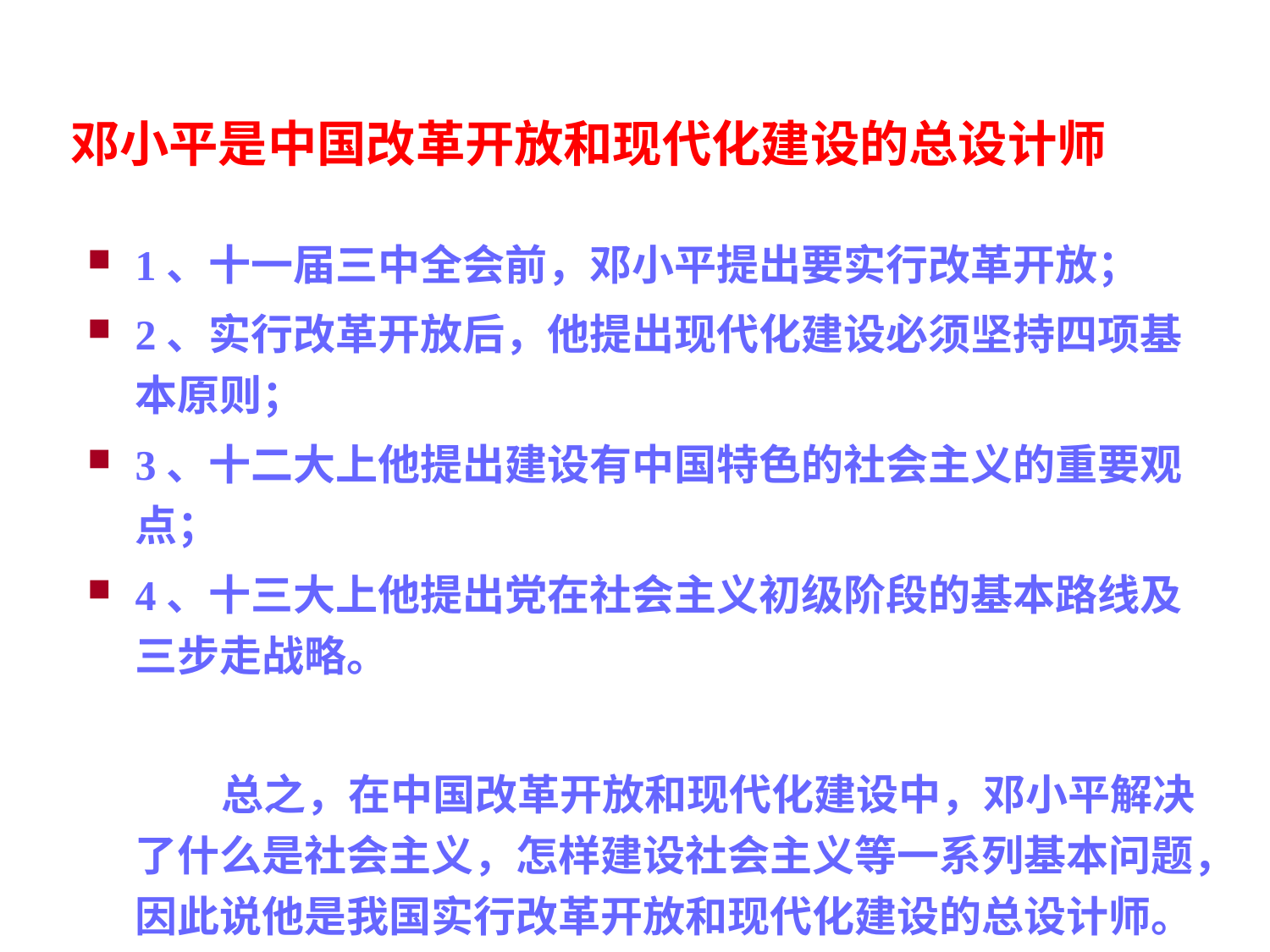

邓小平是中国改革开放和现代化建设的总设计师
1、十一届三中全会前，邓小平提出要实行改革开放；
2、实行改革开放后，他提出现代化建设必须坚持四项基本原则；
3、十二大上他提出建设有中国特色的社会主义的重要观点；
4、十三大上他提出党在社会主义初级阶段的基本路线及三步走战略。

             总之，在中国改革开放和现代化建设中，邓小平解决了什么是社会主义，怎样建设社会主义等一系列基本问题，因此说他是我国实行改革开放和现代化建设的总设计师。